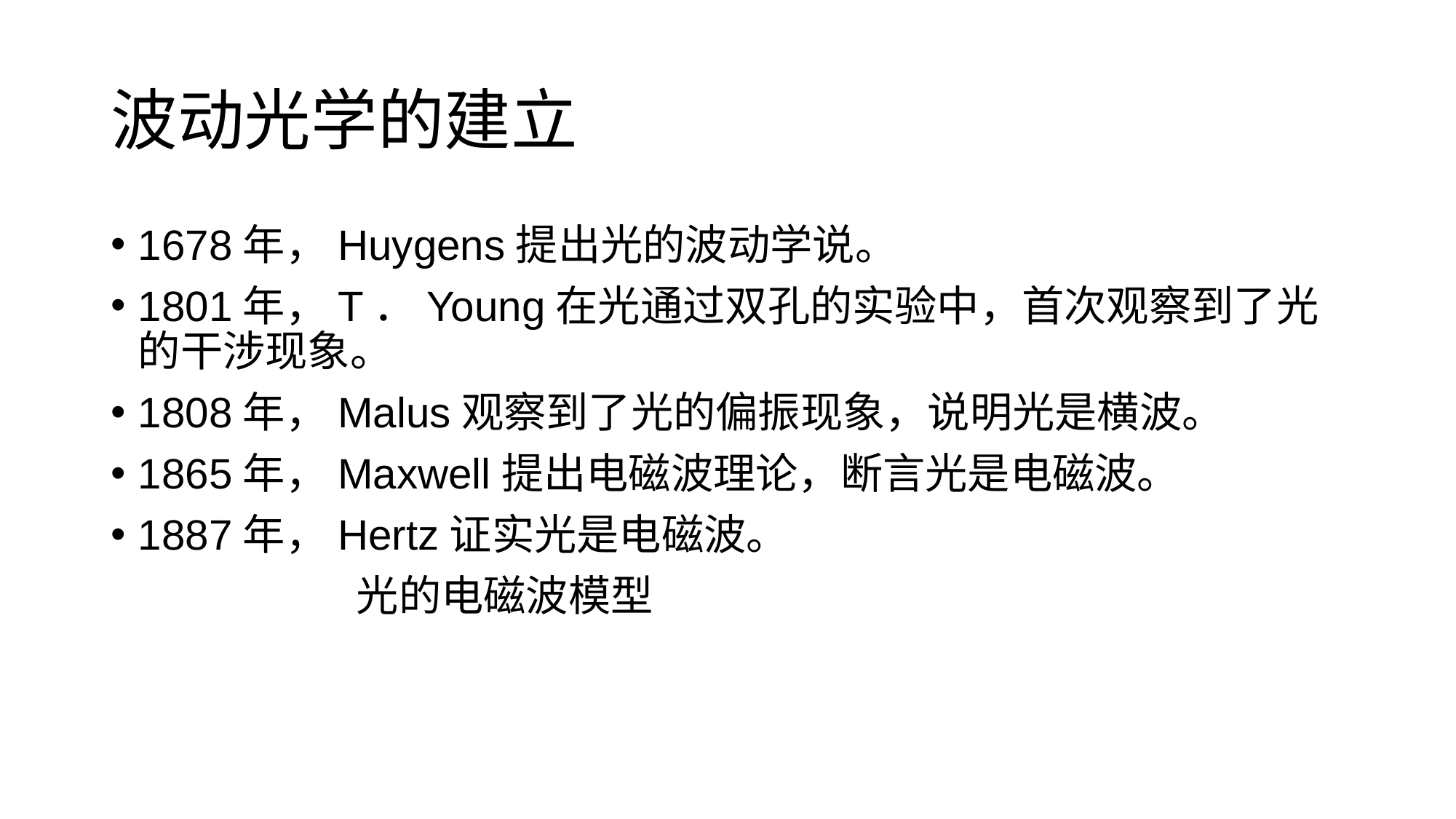

# 波动光学的建立
1678年，Huygens提出光的波动学说。
1801年，T．Young在光通过双孔的实验中，首次观察到了光的干涉现象。
1808年，Malus观察到了光的偏振现象，说明光是横波。
1865年，Maxwell提出电磁波理论，断言光是电磁波。
1887年，Hertz证实光是电磁波。
			光的电磁波模型